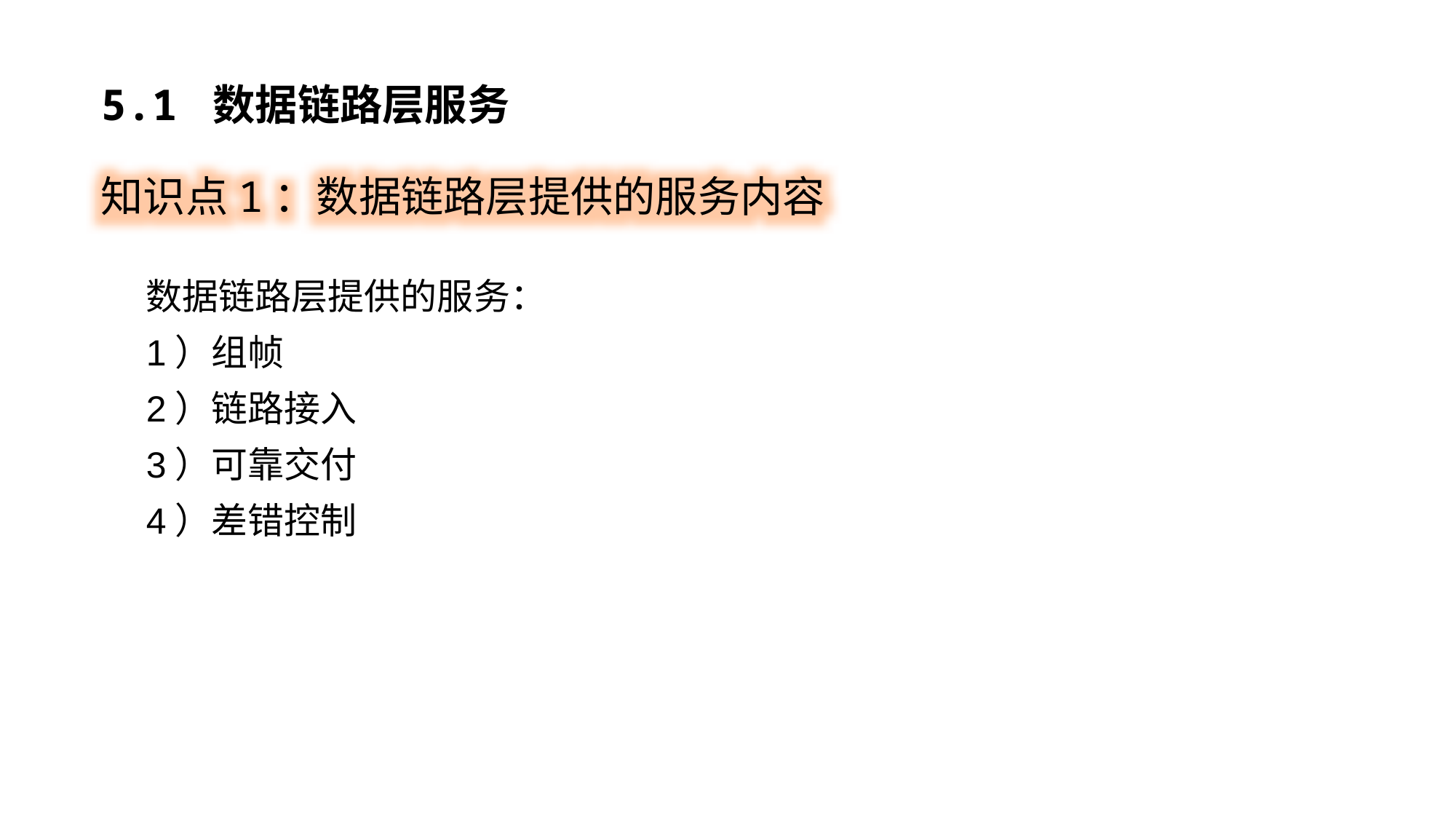

5.1 数据链路层服务
知识点1：数据链路层提供的服务内容
数据链路层提供的服务：
1）组帧
2）链路接入
3）可靠交付
4）差错控制